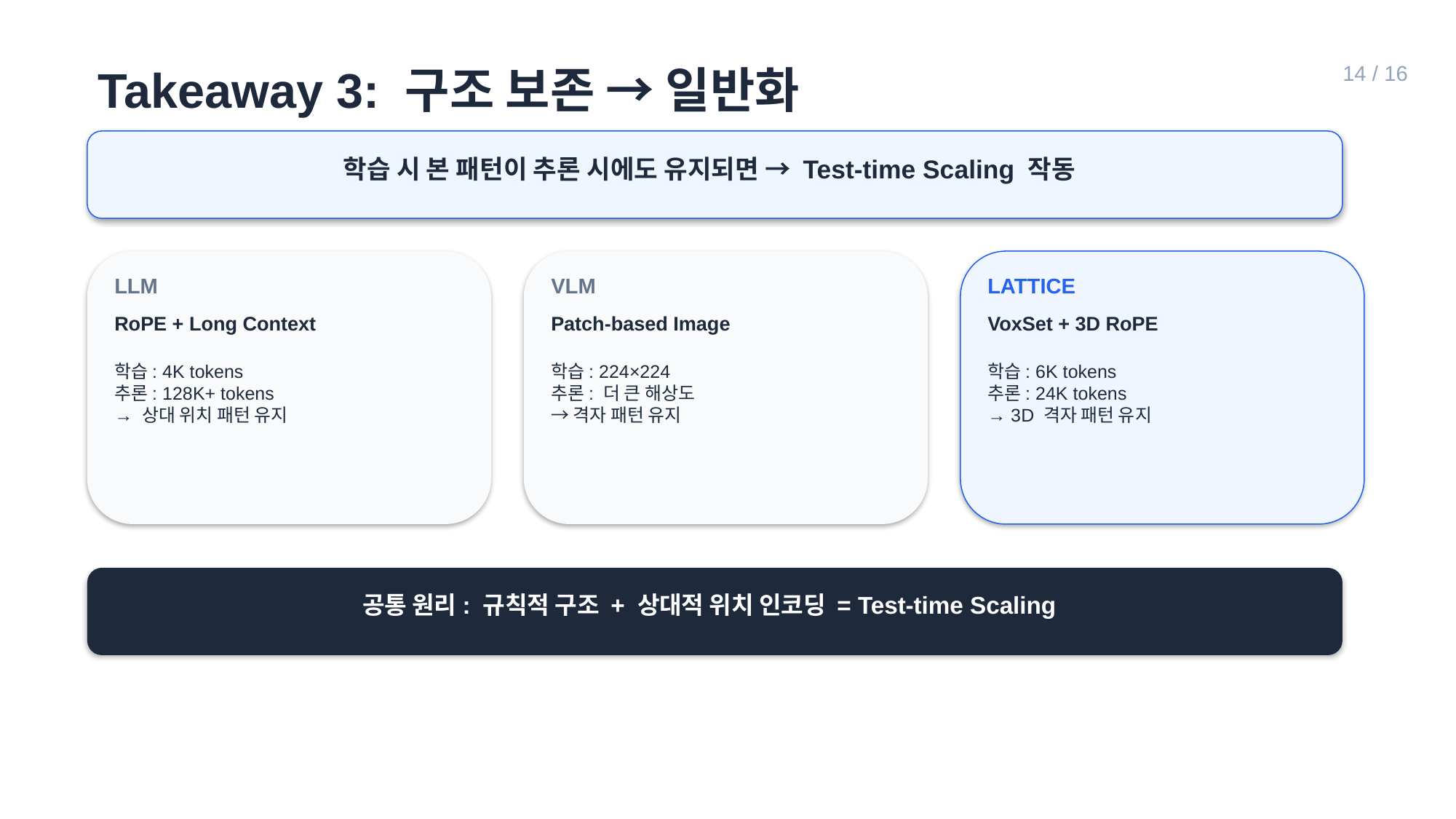

Takeaway 3: 구조 보존 → 일반화
14 / 16

학습 시 본 패턴이 추론 시에도 유지되면 → Test-time Scaling 작동

LLM
VLM
LATTICE
RoPE + Long Context
Patch-based Image
VoxSet + 3D RoPE
학습: 4K tokens
추론: 128K+ tokens
→ 상대 위치 패턴 유지
학습: 224×224
추론: 더 큰 해상도
→ 격자 패턴 유지
학습: 6K tokens
추론: 24K tokens
→ 3D 격자 패턴 유지

공통 원리: 규칙적 구조 + 상대적 위치 인코딩 = Test-time Scaling